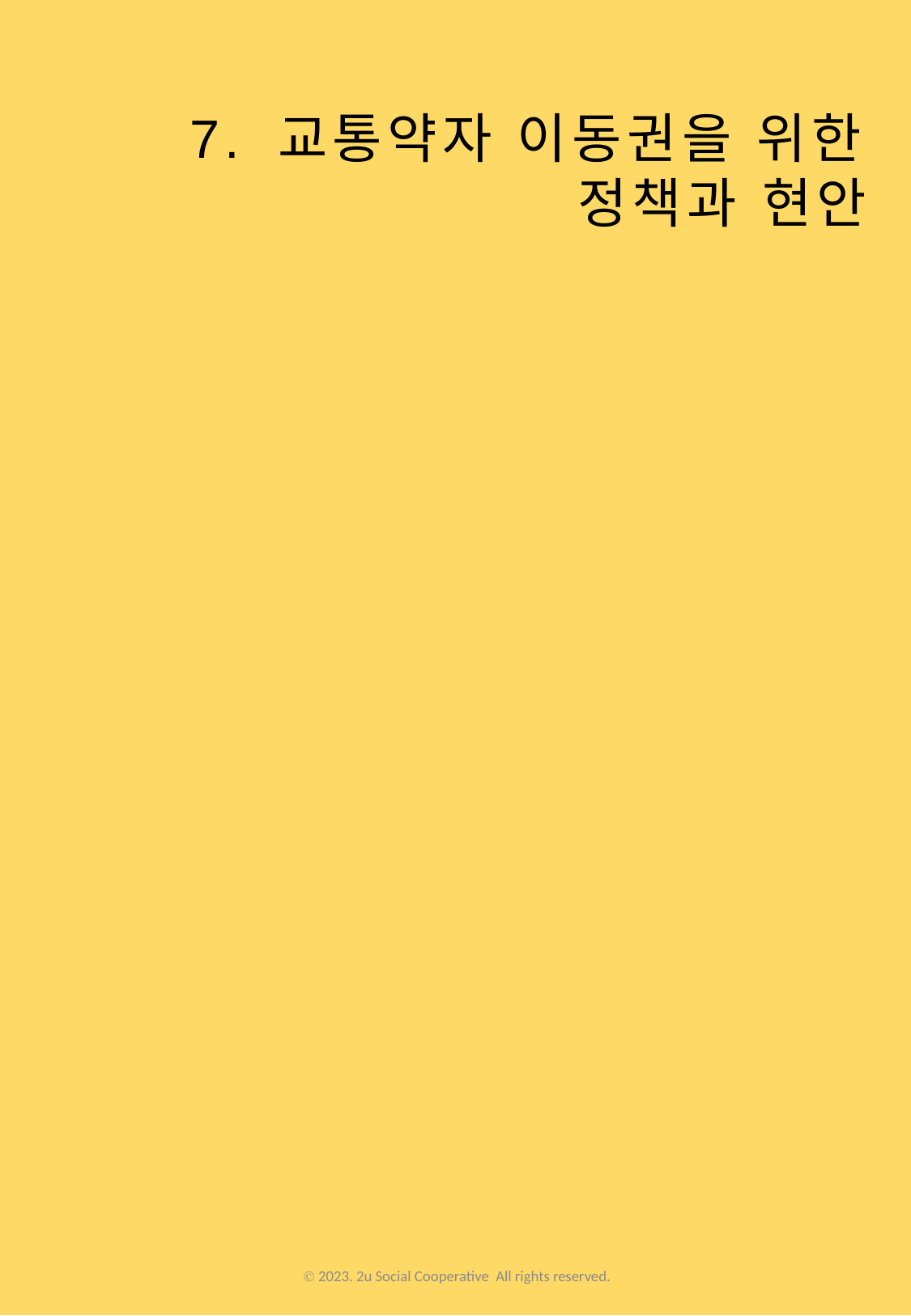

7. 교통약자 이동권을 위한 정책과 현안

Ⓒ 2023. 2u Social Cooperative  All rights reserved.